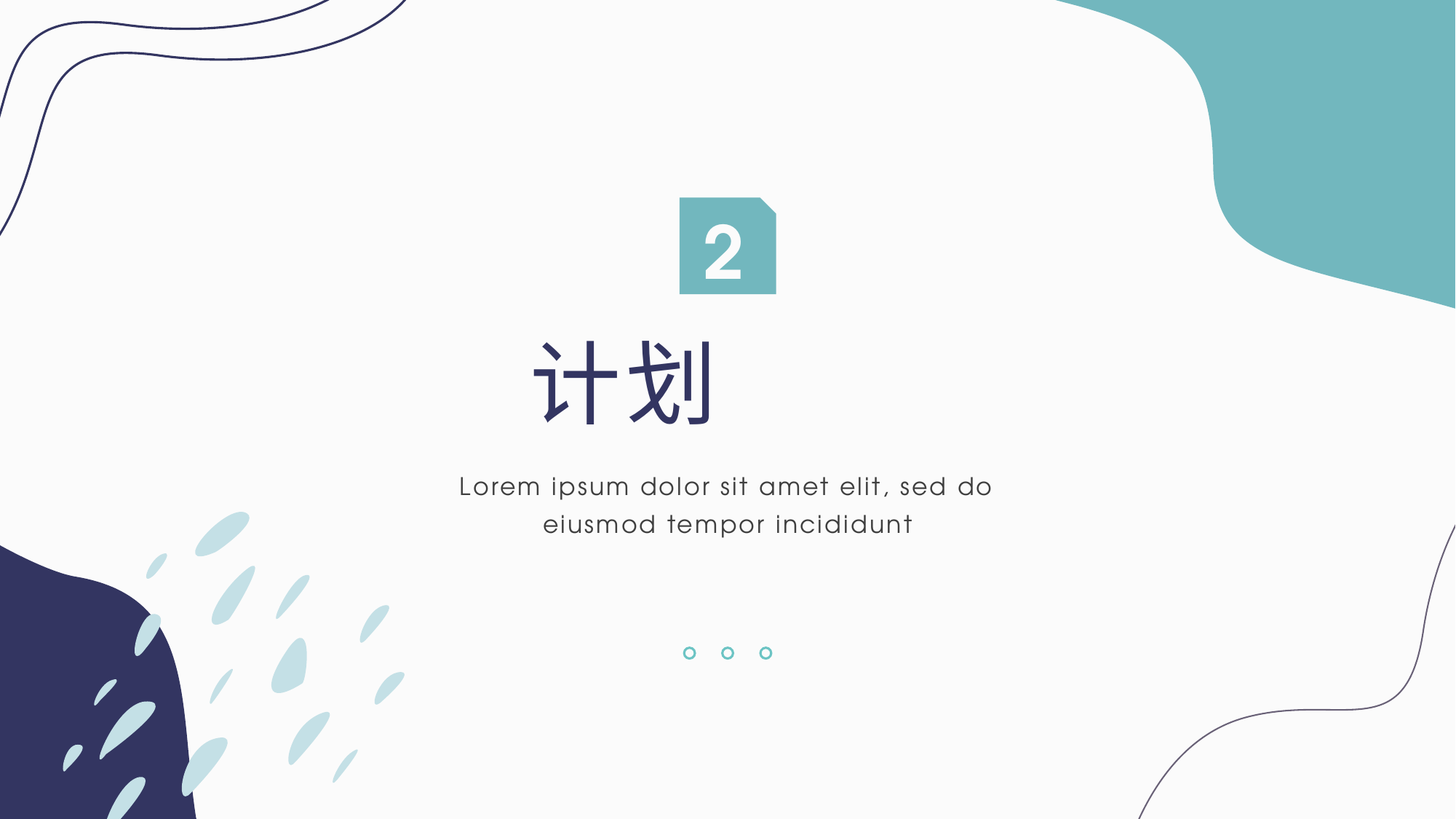

2
计划
Lorem ipsum dolor sit amet elit, sed do eiusmod tempor incididunt